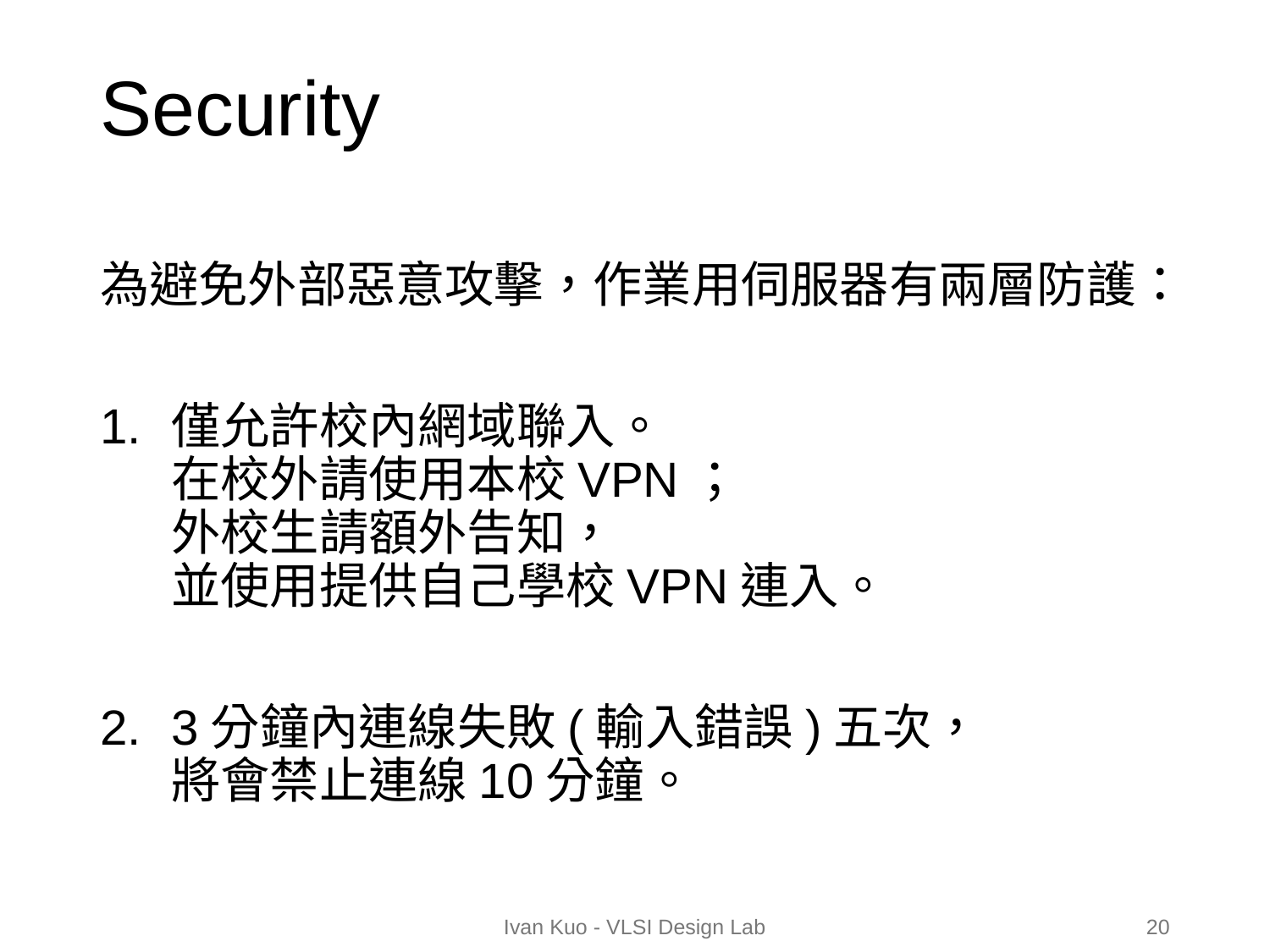

# Security
為避免外部惡意攻擊，作業用伺服器有兩層防護：

僅允許校內網域聯入。
在校外請使用本校VPN；
外校生請額外告知，
並使用提供自己學校VPN連入。

3分鐘內連線失敗(輸入錯誤)五次，
將會禁止連線10分鐘。
Ivan Kuo - VLSI Design Lab
20